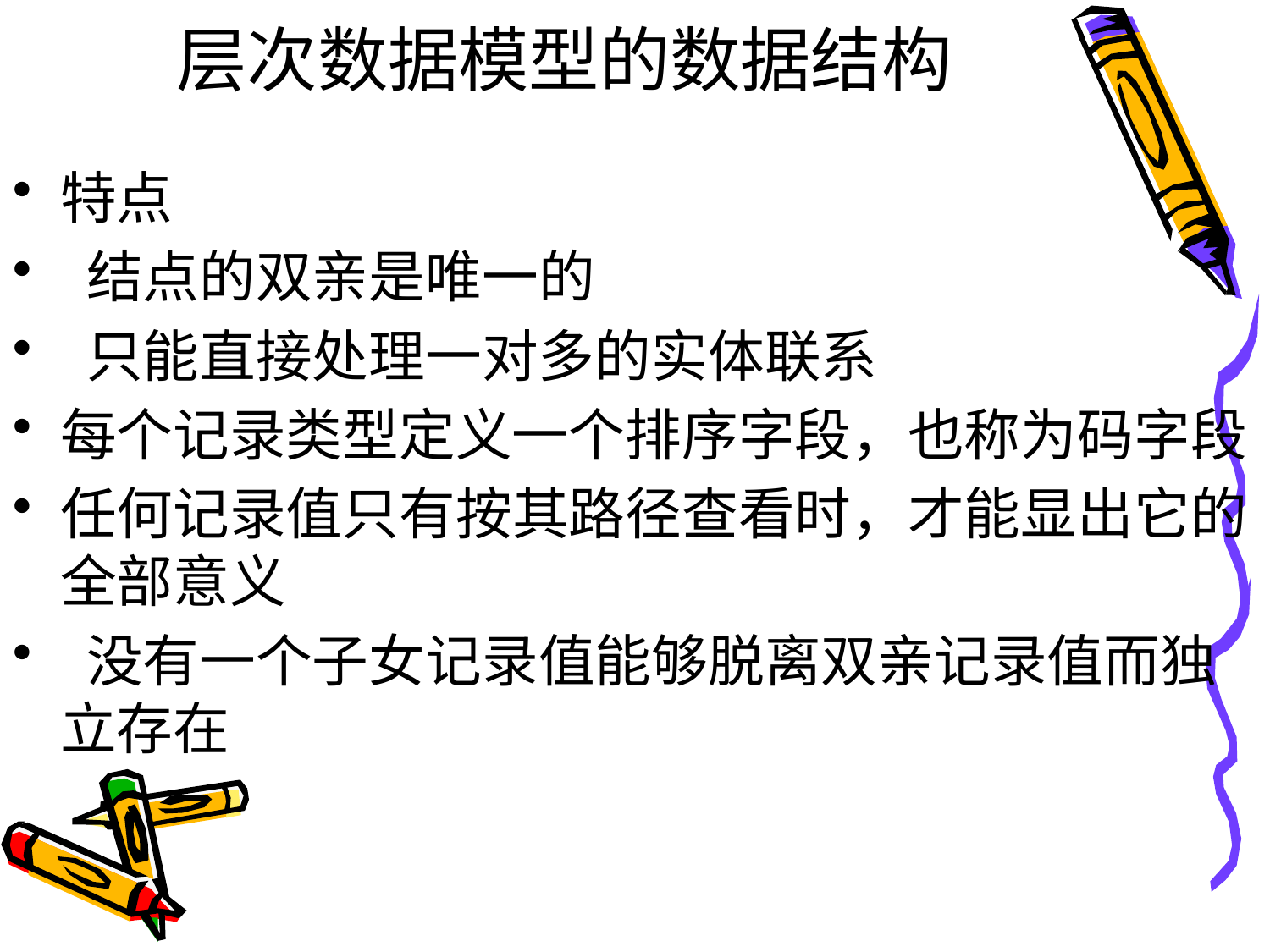

# 层次数据模型的数据结构
特点
 结点的双亲是唯一的
 只能直接处理一对多的实体联系
每个记录类型定义一个排序字段，也称为码字段
任何记录值只有按其路径查看时，才能显出它的全部意义
 没有一个子女记录值能够脱离双亲记录值而独立存在